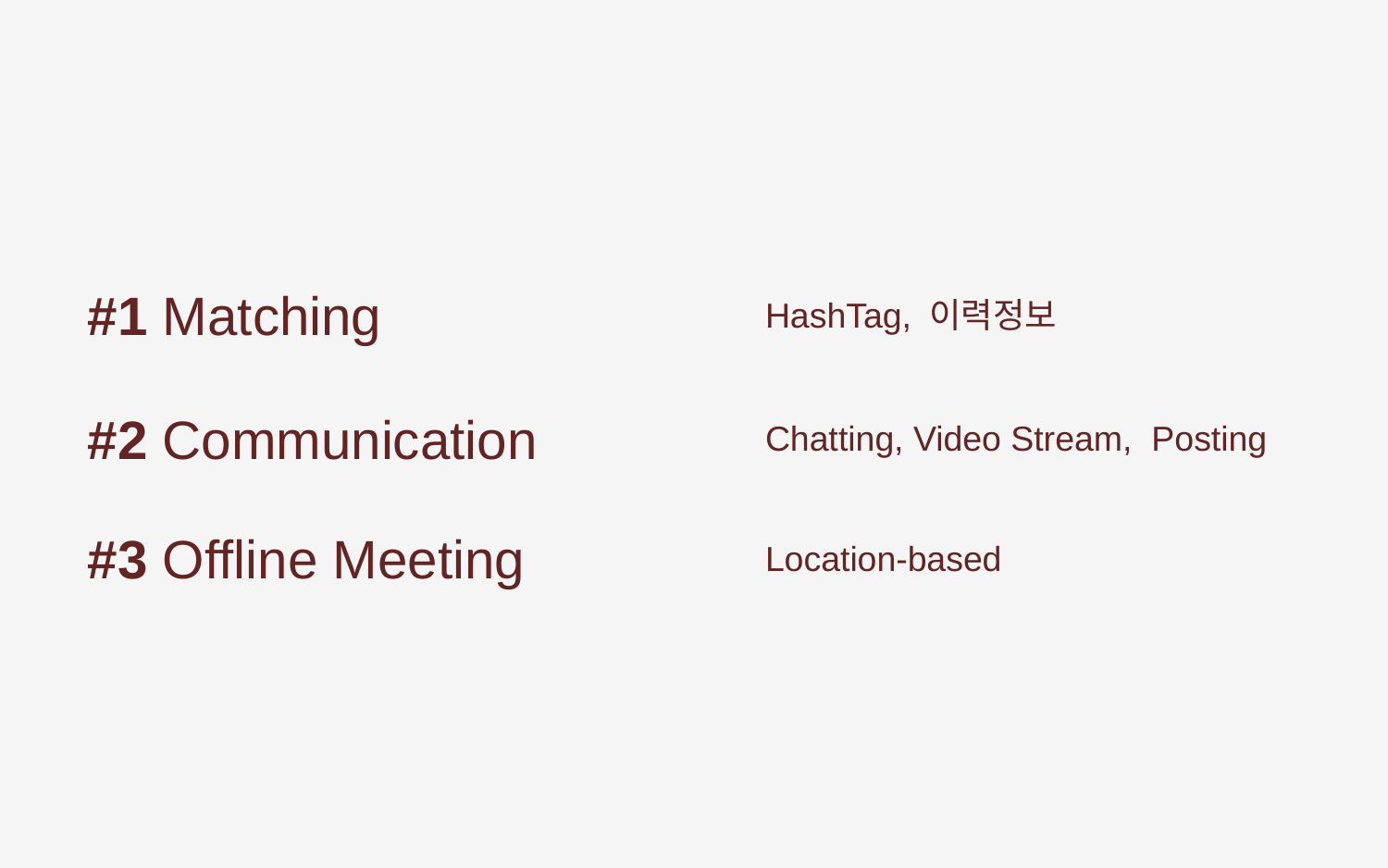

#1 Matching
HashTag, 이력정보
#2 Communication
Chatting, Video Stream,  Posting
#3 Offline Meeting
Location-based